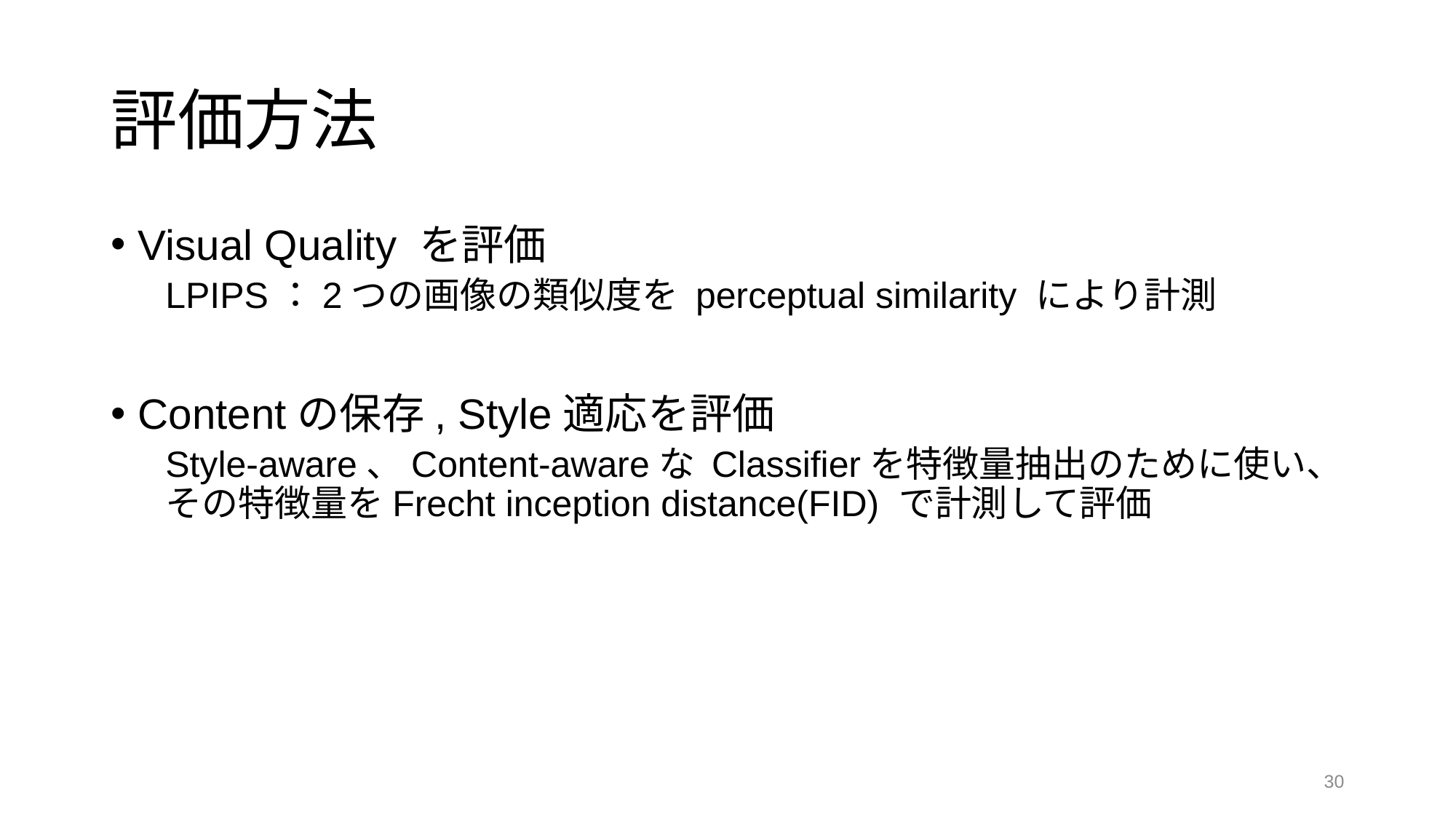

# 評価方法
Visual Quality を評価
LPIPS：2つの画像の類似度を perceptual similarity により計測

Contentの保存, Style適応を評価
Style-aware、Content-awareな Classifierを特徴量抽出のために使い、その特徴量をFrecht inception distance(FID) で計測して評価
30